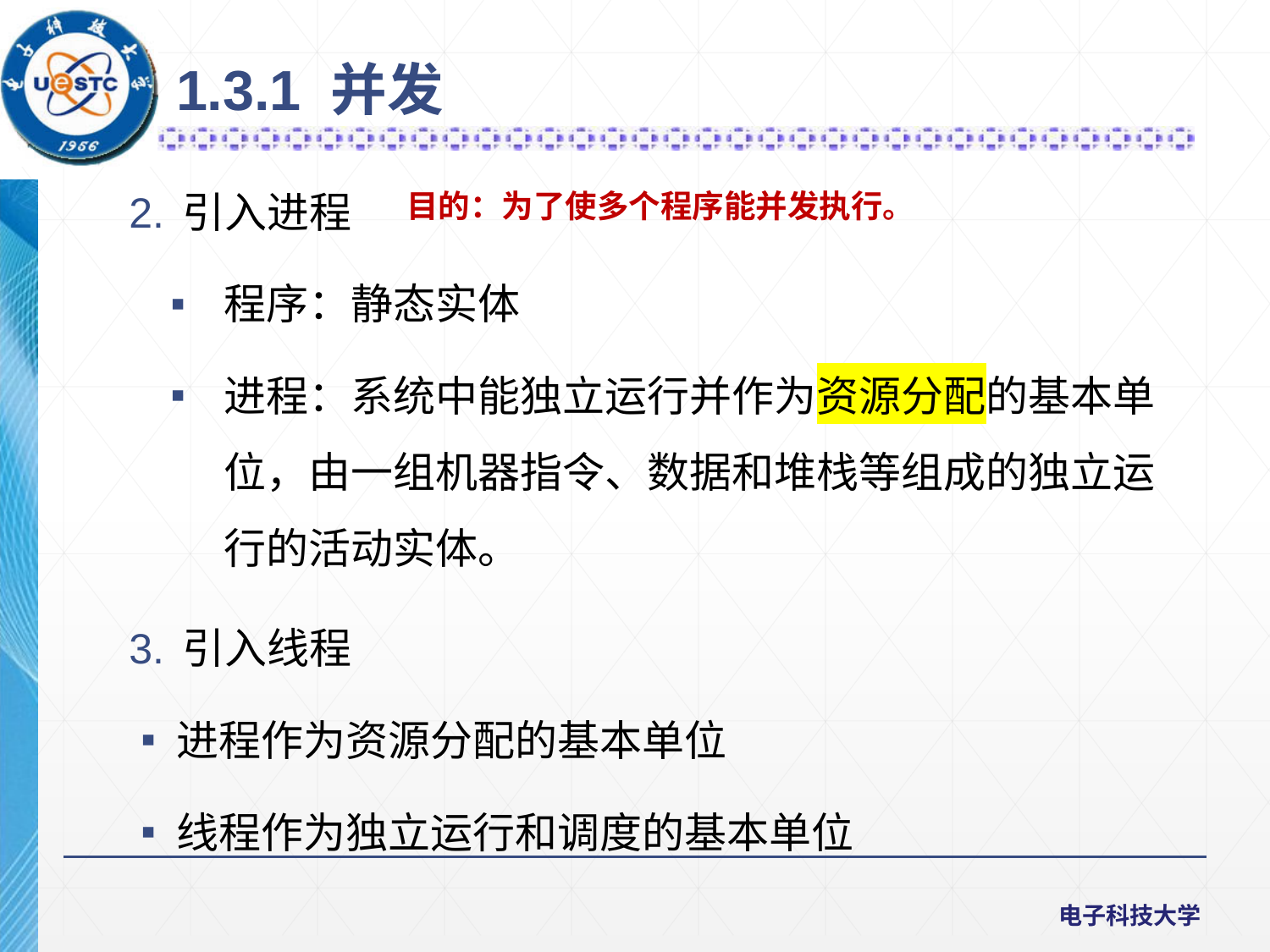

1.3.1 并发

引入进程
程序：静态实体
进程：系统中能独立运行并作为资源分配的基本单位，由一组机器指令、数据和堆栈等组成的独立运行的活动实体。
引入线程
进程作为资源分配的基本单位
线程作为独立运行和调度的基本单位
　目的：为了使多个程序能并发执行。